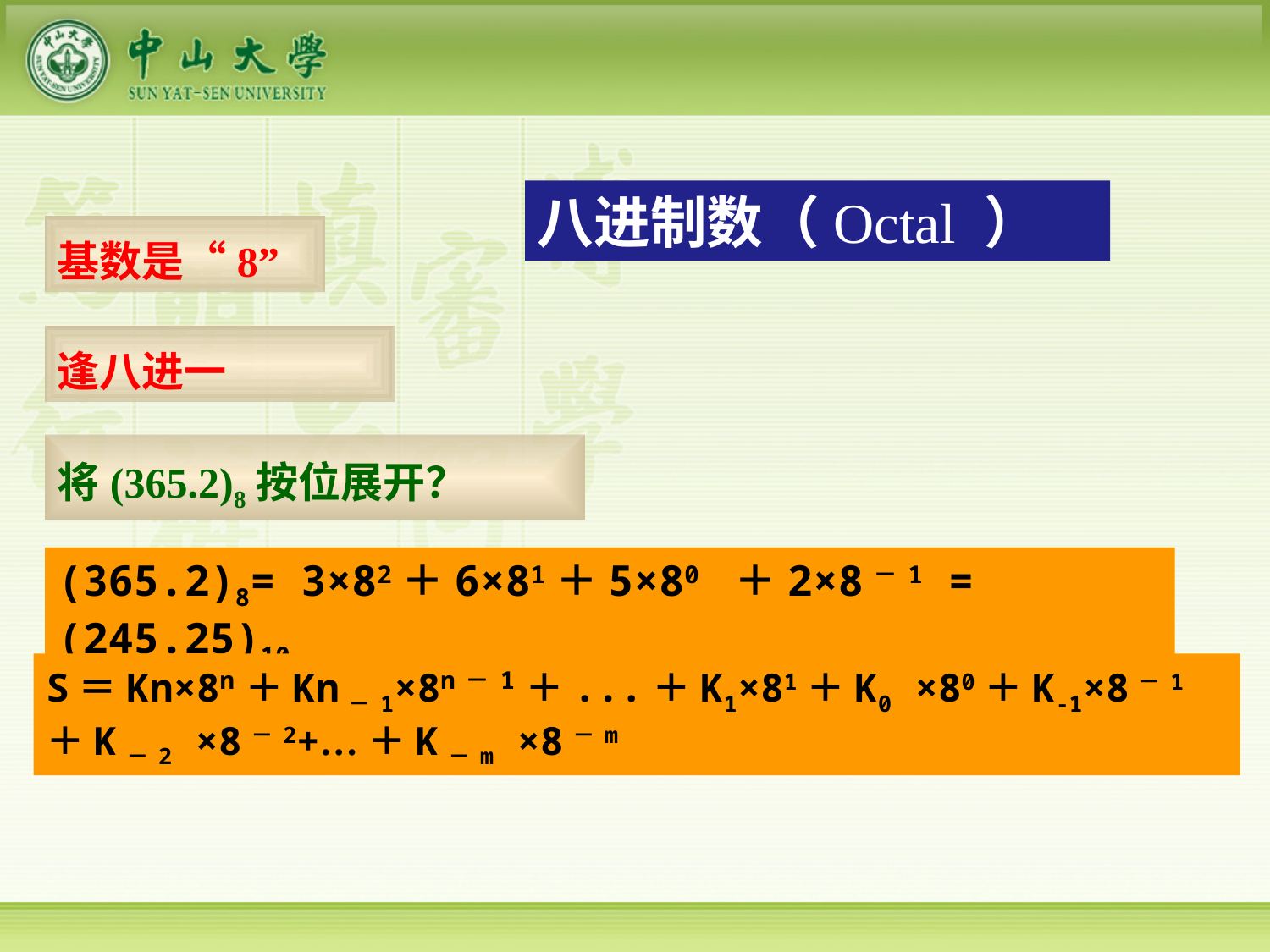

八进制数（Octal ）
基数是“8”
逢八进一
将(365.2)8按位展开？
(365.2)8= 3×82＋6×81＋5×80 ＋2×8－1 = (245.25)10
S＝Kn×8n＋Kn－1×8n－1＋...＋K1×81＋K0 ×80＋K-1×8－1＋K－2 ×8－2+…＋K－m ×8－m

48